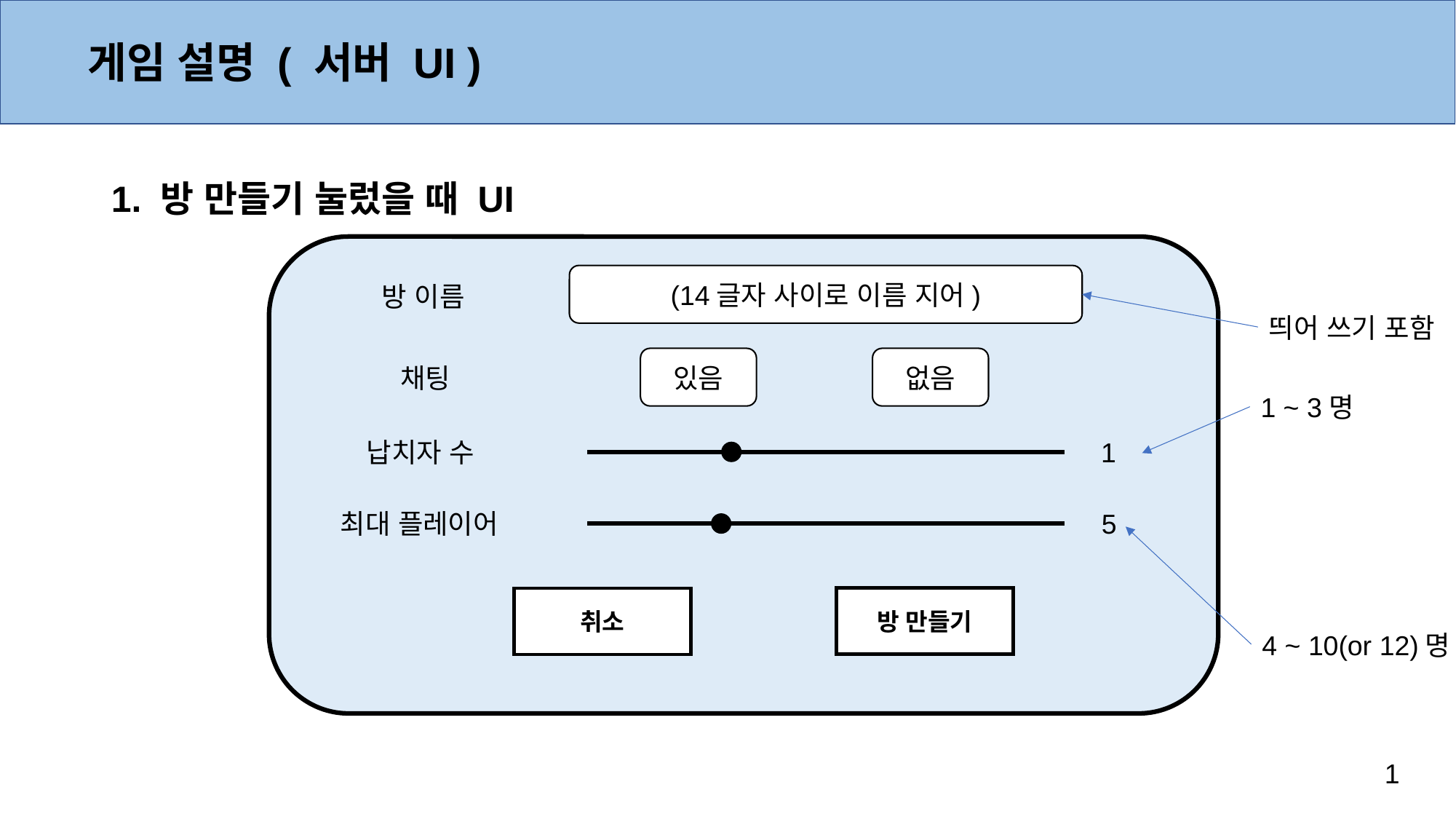

게임 설명 ( 서버 UI )
1. 방 만들기 눌렀을 때 UI
(14글자 사이로 이름 지어)
방 이름
띄어 쓰기 포함
있음
없음
채팅
1 ~ 3명
납치자 수
1

최대 플레이어
5

방 만들기
취소
4 ~ 10(or 12)명
1